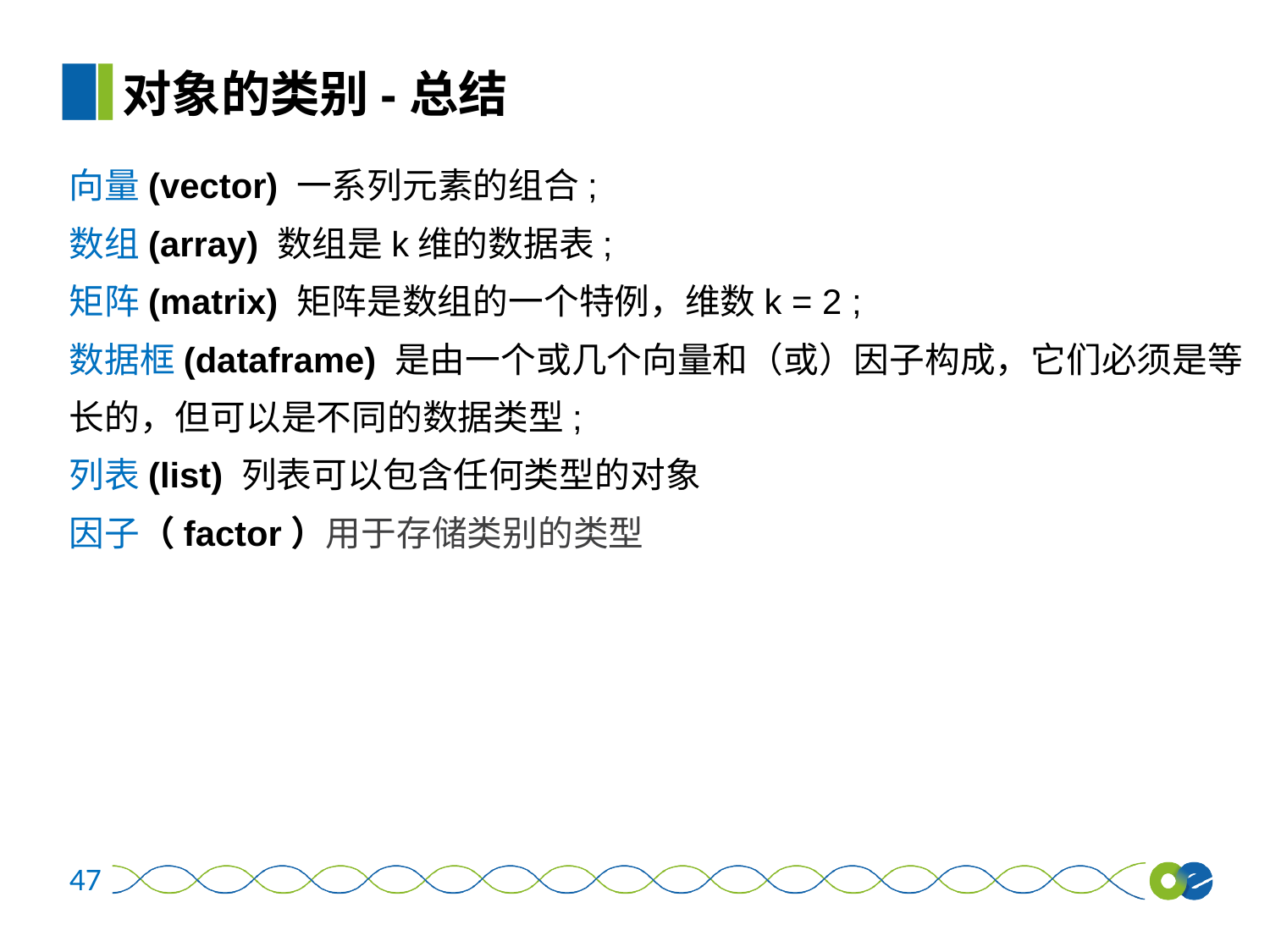

对象的类别-总结
向量(vector) 一系列元素的组合;
数组(array) 数组是k维的数据表;
矩阵(matrix) 矩阵是数组的一个特例，维数k = 2 ;
数据框(dataframe) 是由一个或几个向量和（或）因子构成，它们必须是等
长的，但可以是不同的数据类型;
列表(list) 列表可以包含任何类型的对象
因子（factor）用于存储类别的类型
47